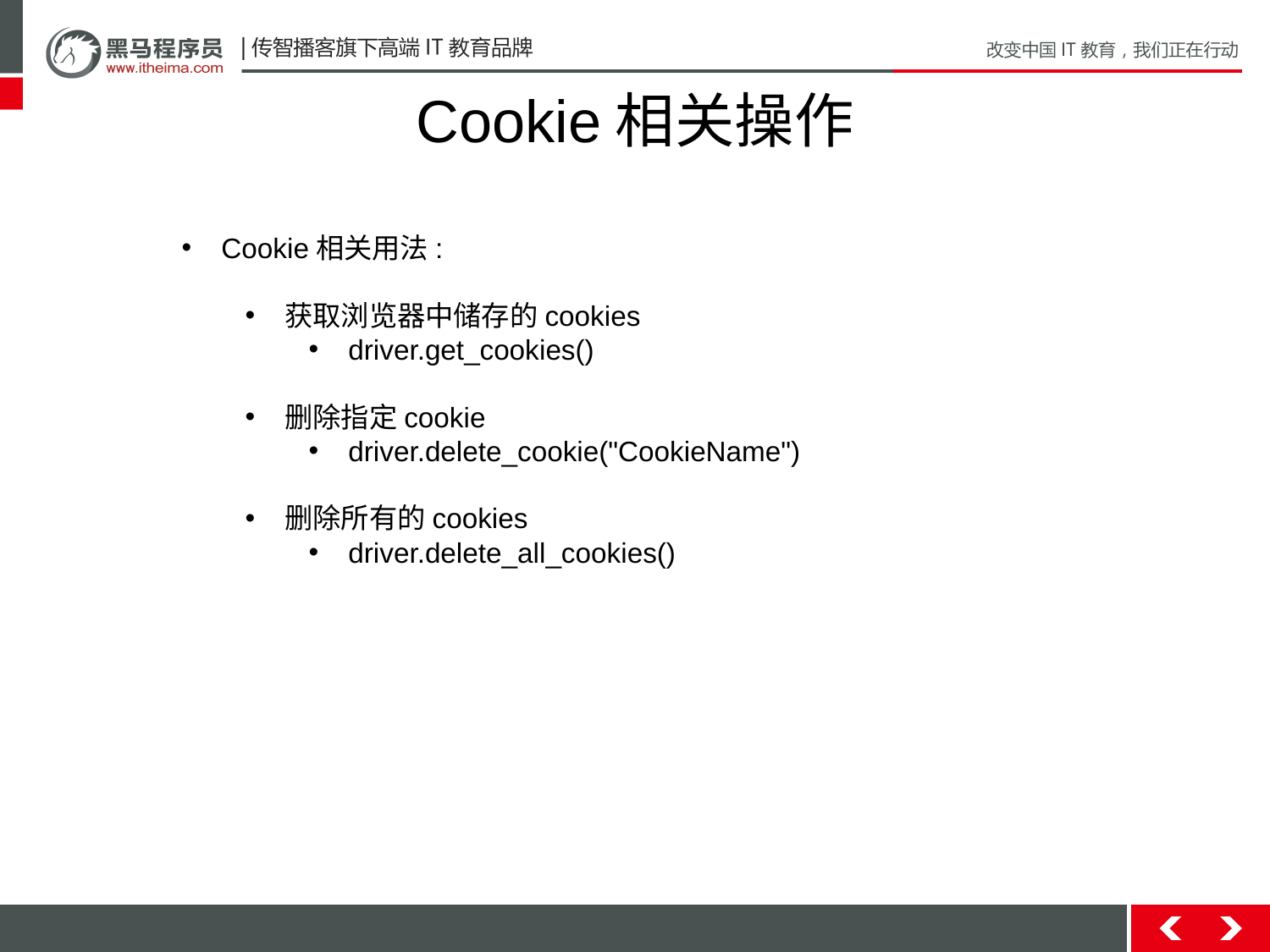

# Cookie相关操作
Cookie相关用法:

获取浏览器中储存的cookies
driver.get_cookies()

删除指定cookie
driver.delete_cookie("CookieName")

删除所有的cookies
driver.delete_all_cookies()